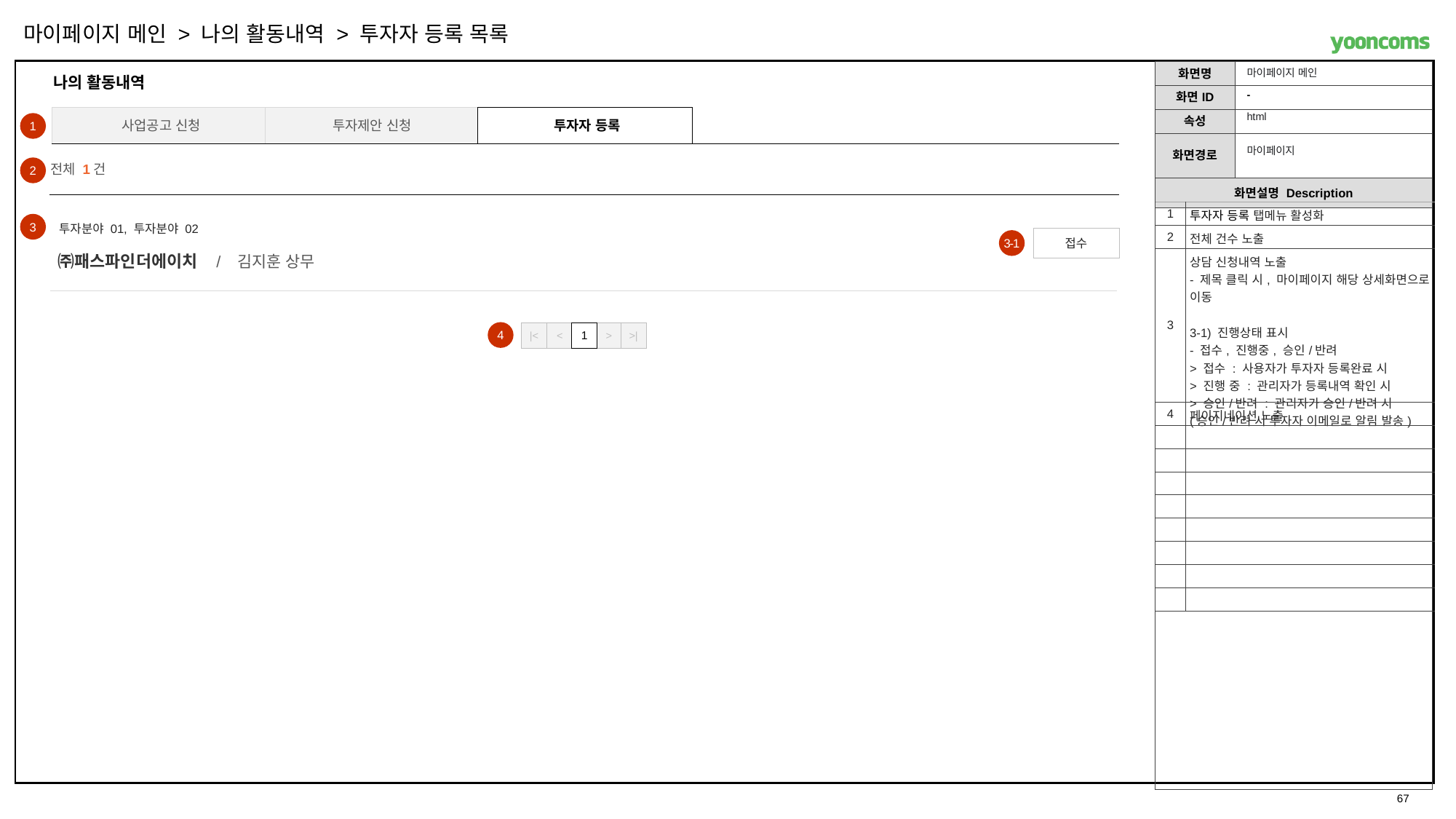

마이페이지 메인 > 나의 활동내역 > 투자자 등록 목록
마이페이지 메인
나의 활동내역
-
html
사업공고 신청
투자제안 신청
투자자 등록
1
마이페이지
전체 1건
2
| 1 | 투자자 등록 탭메뉴 활성화 |
| --- | --- |
| 2 | 전체 건수 노출 |
| 3 | 상담 신청내역 노출 - 제목 클릭 시, 마이페이지 해당 상세화면으로 이동 3-1) 진행상태 표시 - 접수, 진행중, 승인/반려 > 접수 : 사용자가 투자자 등록완료 시 > 진행 중 : 관리자가 등록내역 확인 시 > 승인/반려 : 관리자가 승인/반려 시 (승인/반려 시 투자자 이메일로 알림 발송) |
| 4 | 페이지네이션 노출 |
|  |  |
|  |  |
|  |  |
|  |  |
|  |  |
|  |  |
|  |  |
|  |  |
3
투자분야 01, 투자분야 02
접수
3-1
㈜패스파인더에이치   /   김지훈 상무
4
|<
<
1
>
>|